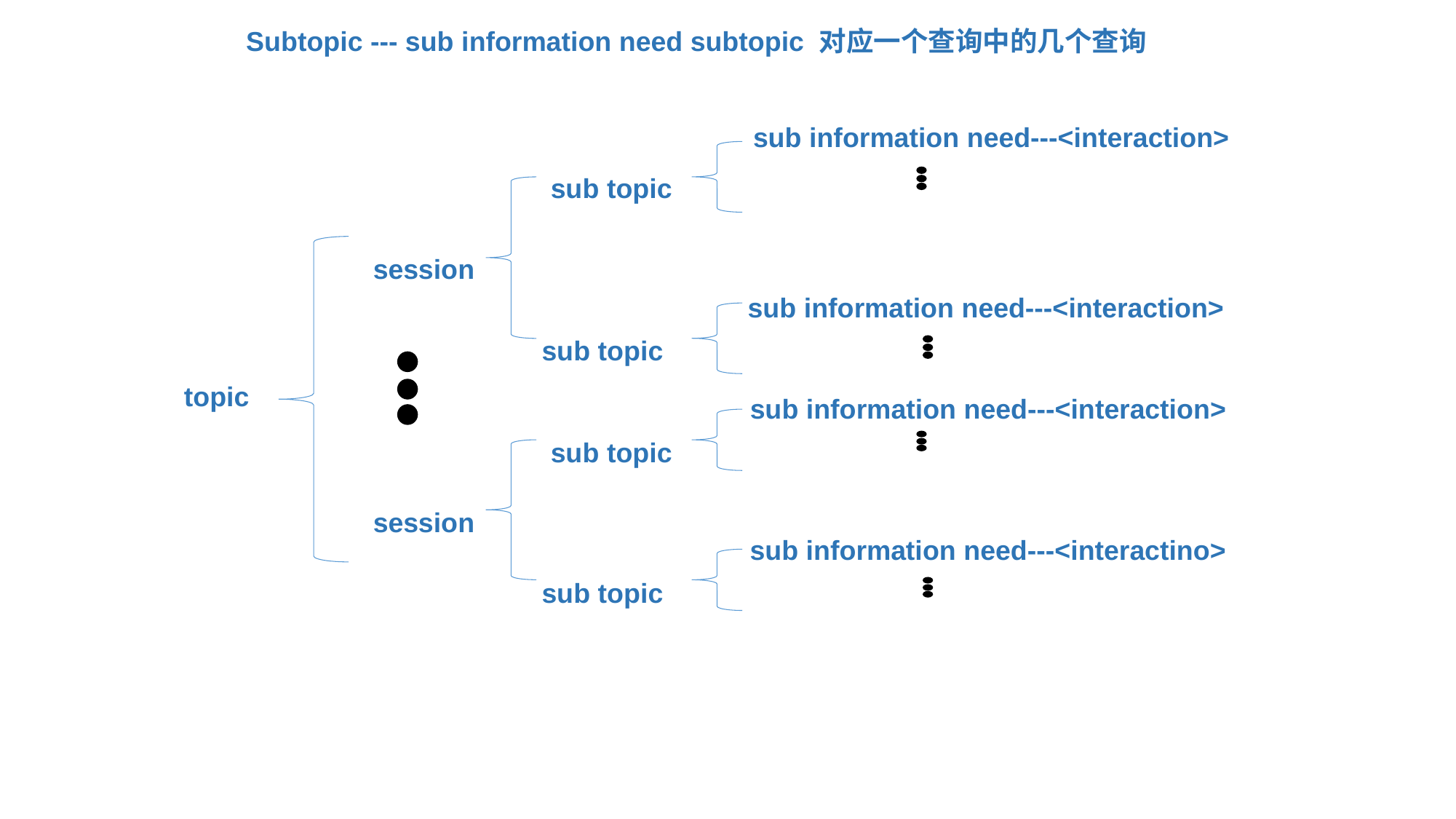

Subtopic --- sub information need subtopic 对应一个查询中的几个查询
sub information need---<interaction>

sub topic

session
sub information need---<interaction>

sub topic

topic
sub information need---<interaction>

sub topic

session
sub information need---<interactino>

sub topic